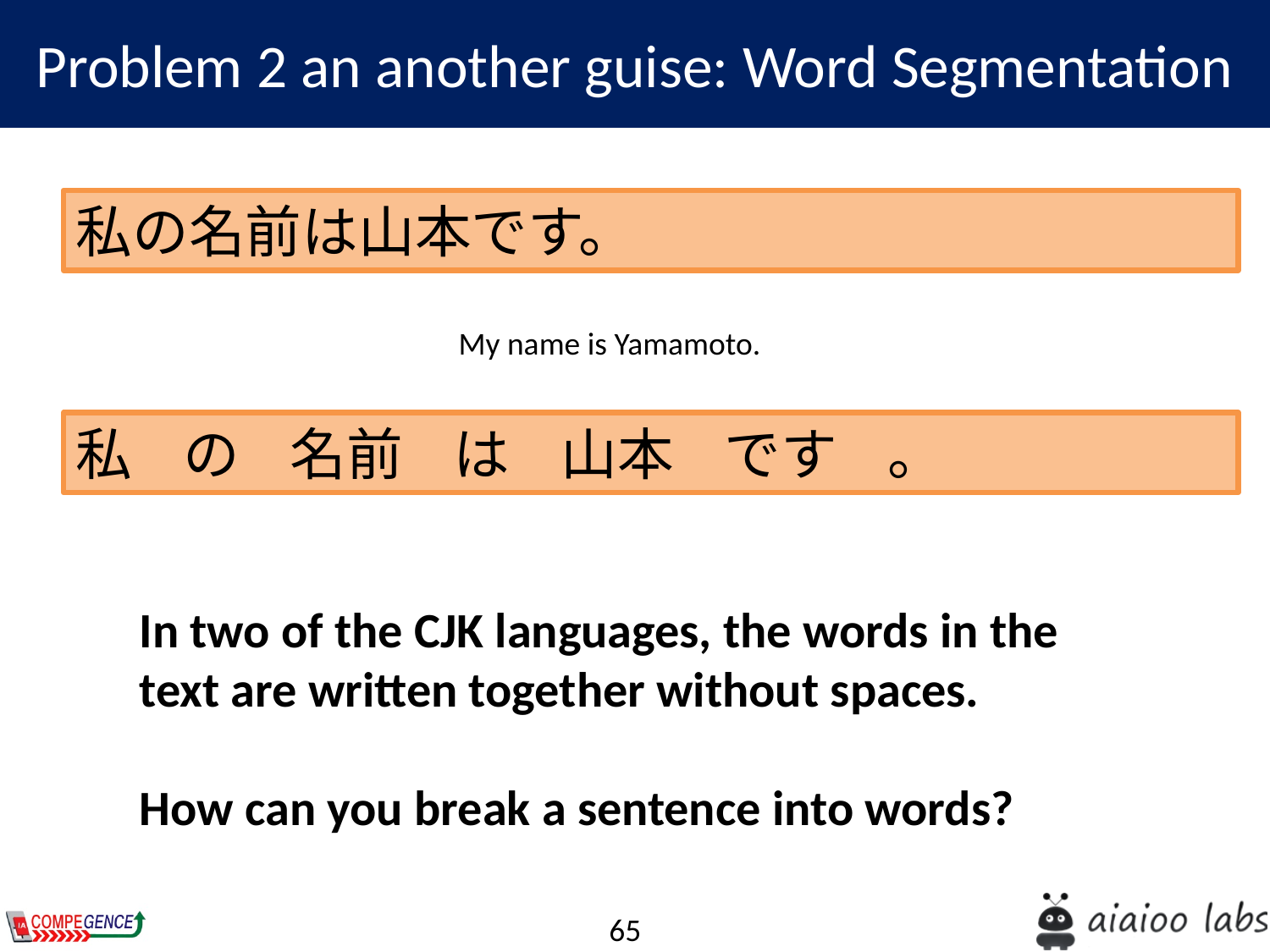

Problem 2 an another guise: Word Segmentation
私の名前は山本です。
My name is Yamamoto.
私    の    名前    は    山本    です    。
In two of the CJK languages, the words in the text are written together without spaces.

How can you break a sentence into words?